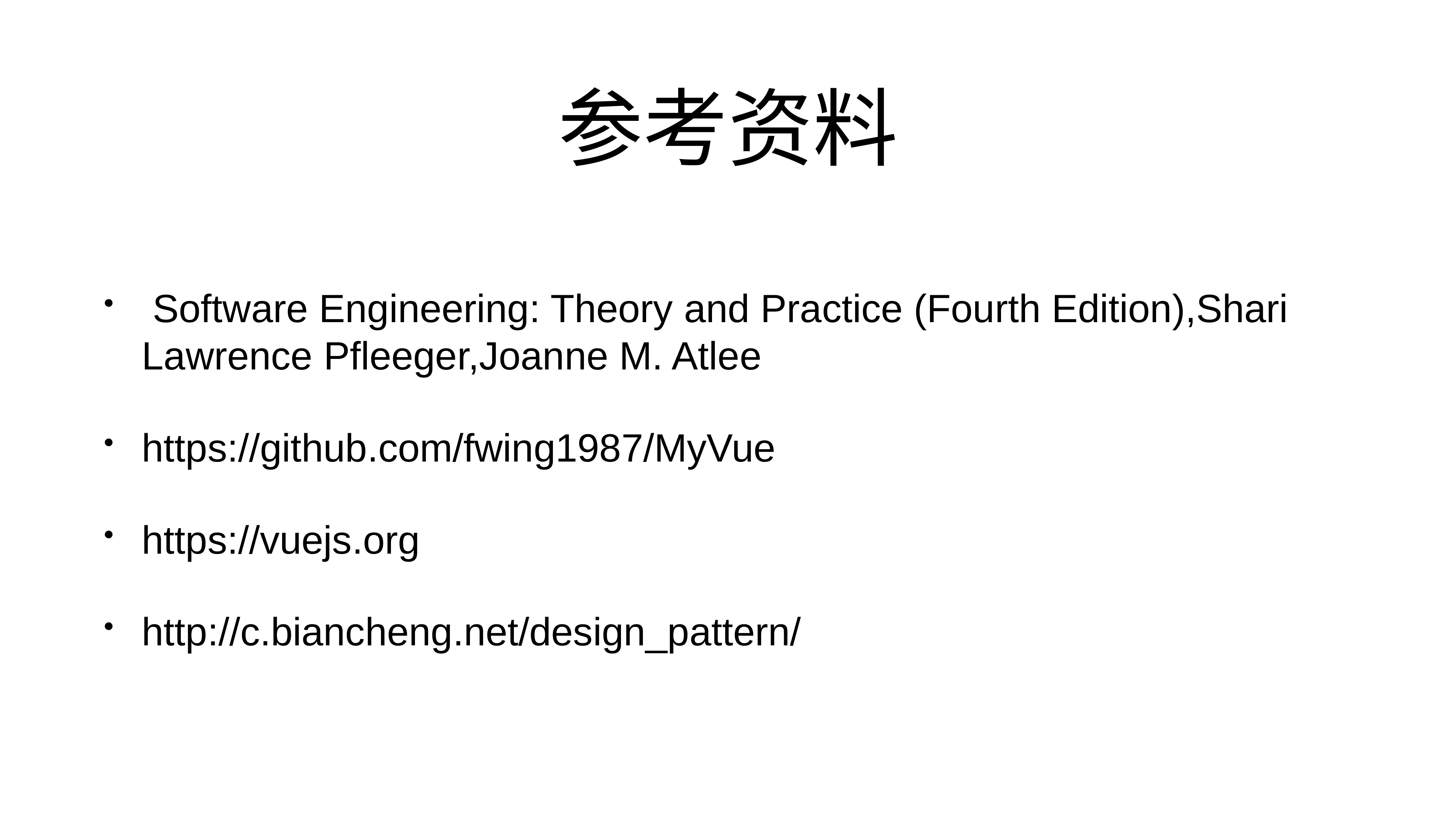

# 参考资料
 Software Engineering: Theory and Practice (Fourth Edition),Shari Lawrence Pfleeger,Joanne M. Atlee
https://github.com/fwing1987/MyVue
https://vuejs.org
http://c.biancheng.net/design_pattern/